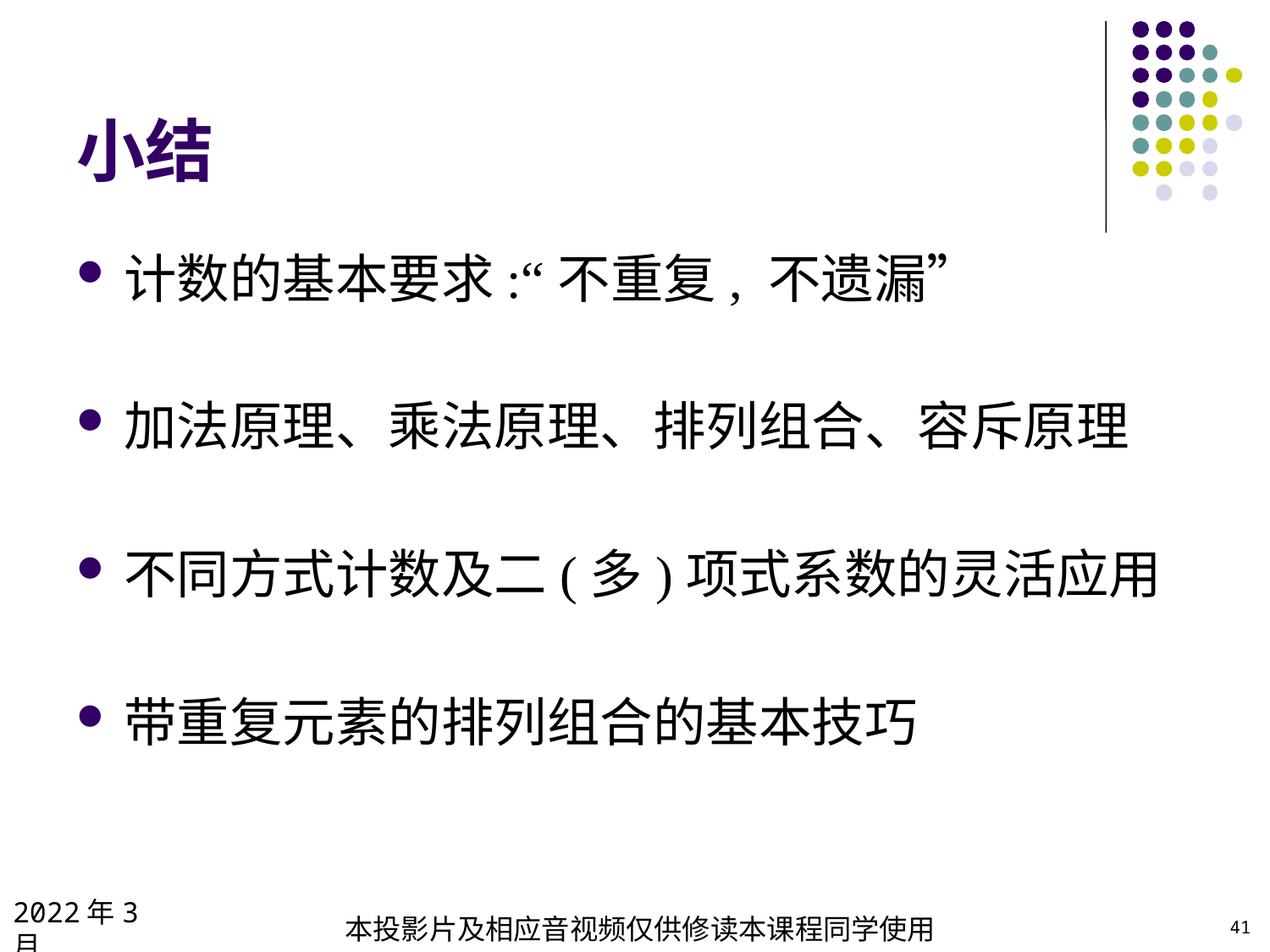

# 小结
计数的基本要求:“不重复, 不遗漏”

加法原理、乘法原理、排列组合、容斥原理

不同方式计数及二(多)项式系数的灵活应用

带重复元素的排列组合的基本技巧
2022年3月
本投影片及相应音视频仅供修读本课程同学使用
41